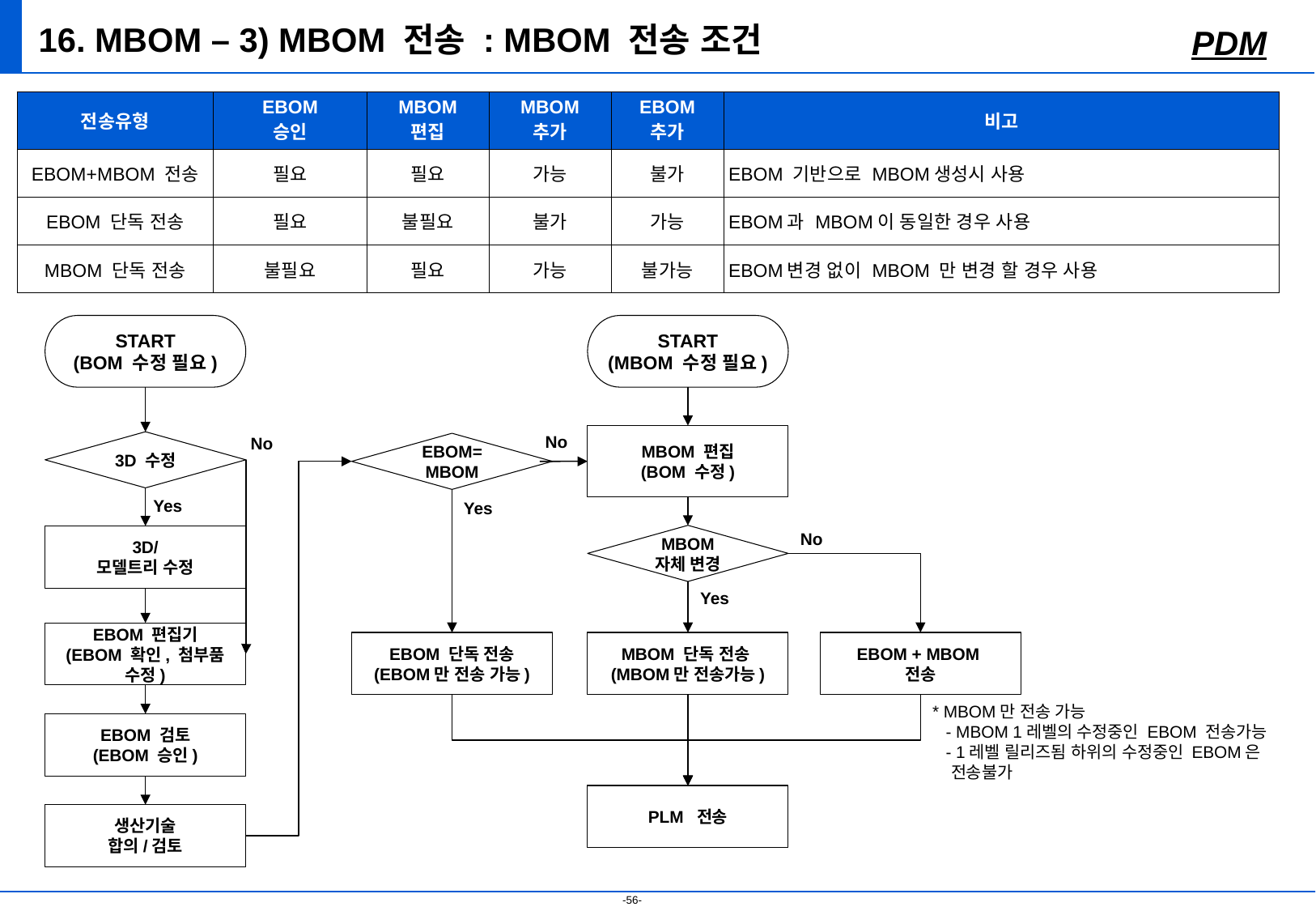

# 16. MBOM – 3) MBOM 전송 : MBOM 전송 조건
PDM
| 전송유형 | EBOM 승인 | MBOM 편집 | MBOM 추가 | EBOM 추가 | 비고 |
| --- | --- | --- | --- | --- | --- |
| EBOM+MBOM 전송 | 필요 | 필요 | 가능 | 불가 | EBOM 기반으로 MBOM생성시 사용 |
| EBOM 단독 전송 | 필요 | 불필요 | 불가 | 가능 | EBOM과 MBOM이 동일한 경우 사용 |
| MBOM 단독 전송 | 불필요 | 필요 | 가능 | 불가능 | EBOM변경 없이 MBOM 만 변경 할 경우 사용 |
START
(BOM 수정 필요)
START
(MBOM 수정 필요)
No
MBOM 편집
(BOM 수정)
No
3D 수정
EBOM=
MBOM
Yes
Yes
No
MBOM
자체 변경
3D/
모델트리 수정
Yes
EBOM 편집기
(EBOM 확인, 첨부품
수정)
EBOM 단독 전송
(EBOM만 전송 가능)
MBOM 단독 전송
(MBOM만 전송가능)
EBOM + MBOM
전송
* MBOM만 전송 가능
  - MBOM 1레벨의 수정중인 EBOM 전송가능
  - 1레벨 릴리즈됨 하위의 수정중인 EBOM은
    전송불가
EBOM 검토
(EBOM 승인)
PLM  전송
생산기술
합의/검토